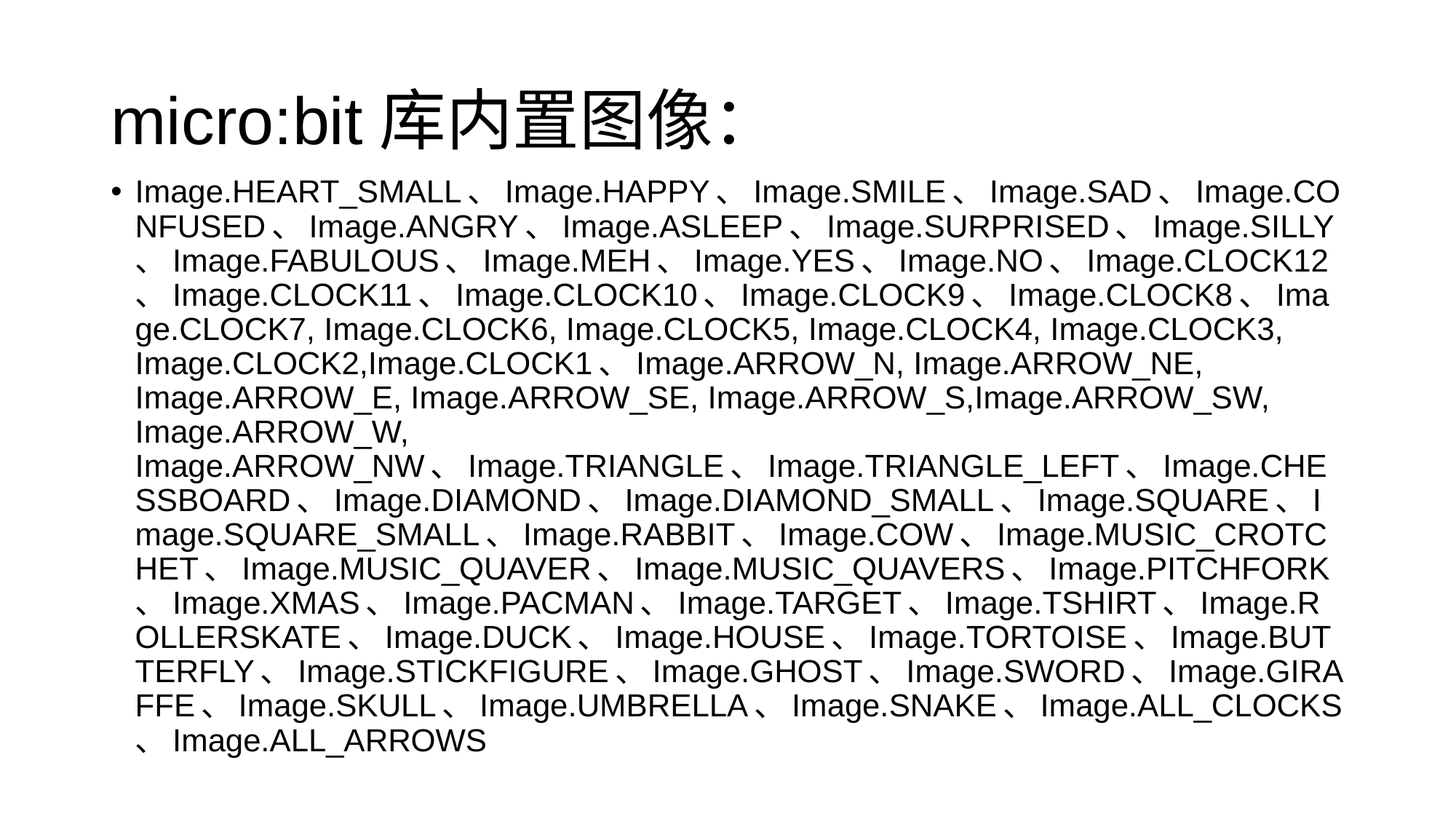

# micro:bit库内置图像：
Image.HEART_SMALL、Image.HAPPY、Image.SMILE、Image.SAD、Image.CONFUSED、Image.ANGRY、Image.ASLEEP、Image.SURPRISED、Image.SILLY、Image.FABULOUS、Image.MEH、Image.YES、Image.NO、Image.CLOCK12、Image.CLOCK11、Image.CLOCK10、Image.CLOCK9、Image.CLOCK8、Image.CLOCK7, Image.CLOCK6, Image.CLOCK5, Image.CLOCK4, Image.CLOCK3, Image.CLOCK2,Image.CLOCK1、Image.ARROW_N, Image.ARROW_NE, Image.ARROW_E, Image.ARROW_SE, Image.ARROW_S,Image.ARROW_SW, Image.ARROW_W, Image.ARROW_NW、Image.TRIANGLE、Image.TRIANGLE_LEFT、Image.CHESSBOARD、Image.DIAMOND、Image.DIAMOND_SMALL、Image.SQUARE、Image.SQUARE_SMALL、Image.RABBIT、Image.COW、Image.MUSIC_CROTCHET、Image.MUSIC_QUAVER、Image.MUSIC_QUAVERS、Image.PITCHFORK、Image.XMAS、Image.PACMAN、Image.TARGET、Image.TSHIRT、Image.ROLLERSKATE、Image.DUCK、Image.HOUSE、Image.TORTOISE、Image.BUTTERFLY、Image.STICKFIGURE、Image.GHOST、Image.SWORD、Image.GIRAFFE、Image.SKULL、Image.UMBRELLA、Image.SNAKE、Image.ALL_CLOCKS、Image.ALL_ARROWS